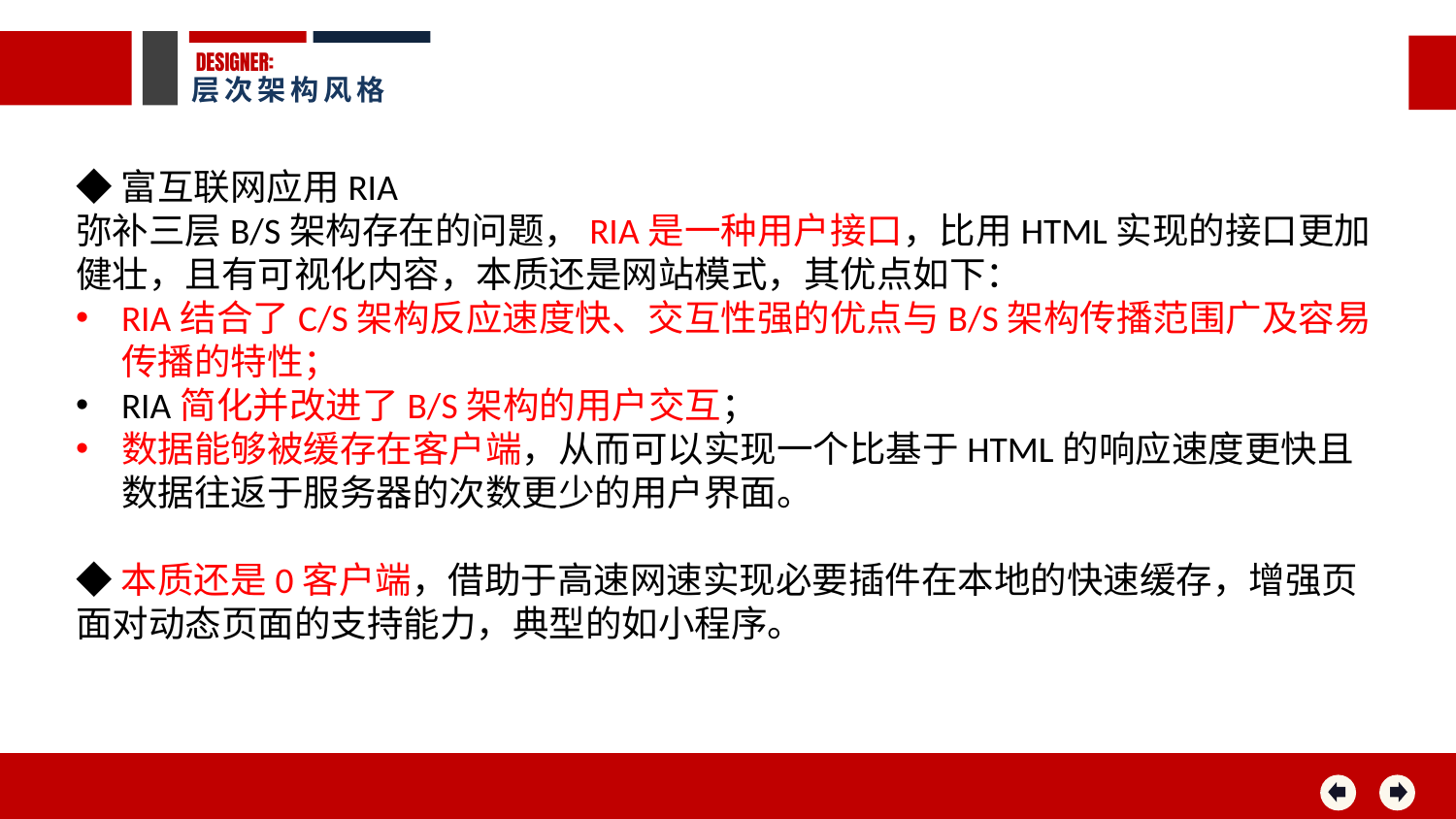

DESIGNER:
层次架构风格
◆富互联网应用RIA
弥补三层B/S架构存在的问题，RIA是一种用户接口，比用HTML实现的接口更加健壮，且有可视化内容，本质还是网站模式，其优点如下：
RIA结合了C/S架构反应速度快、交互性强的优点与B/S架构传播范围广及容易传播的特性；
RIA简化并改进了B/S架构的用户交互；
数据能够被缓存在客户端，从而可以实现一个比基于HTML的响应速度更快且数据往返于服务器的次数更少的用户界面。

◆本质还是0客户端，借助于高速网速实现必要插件在本地的快速缓存，增强页面对动态页面的支持能力，典型的如小程序。